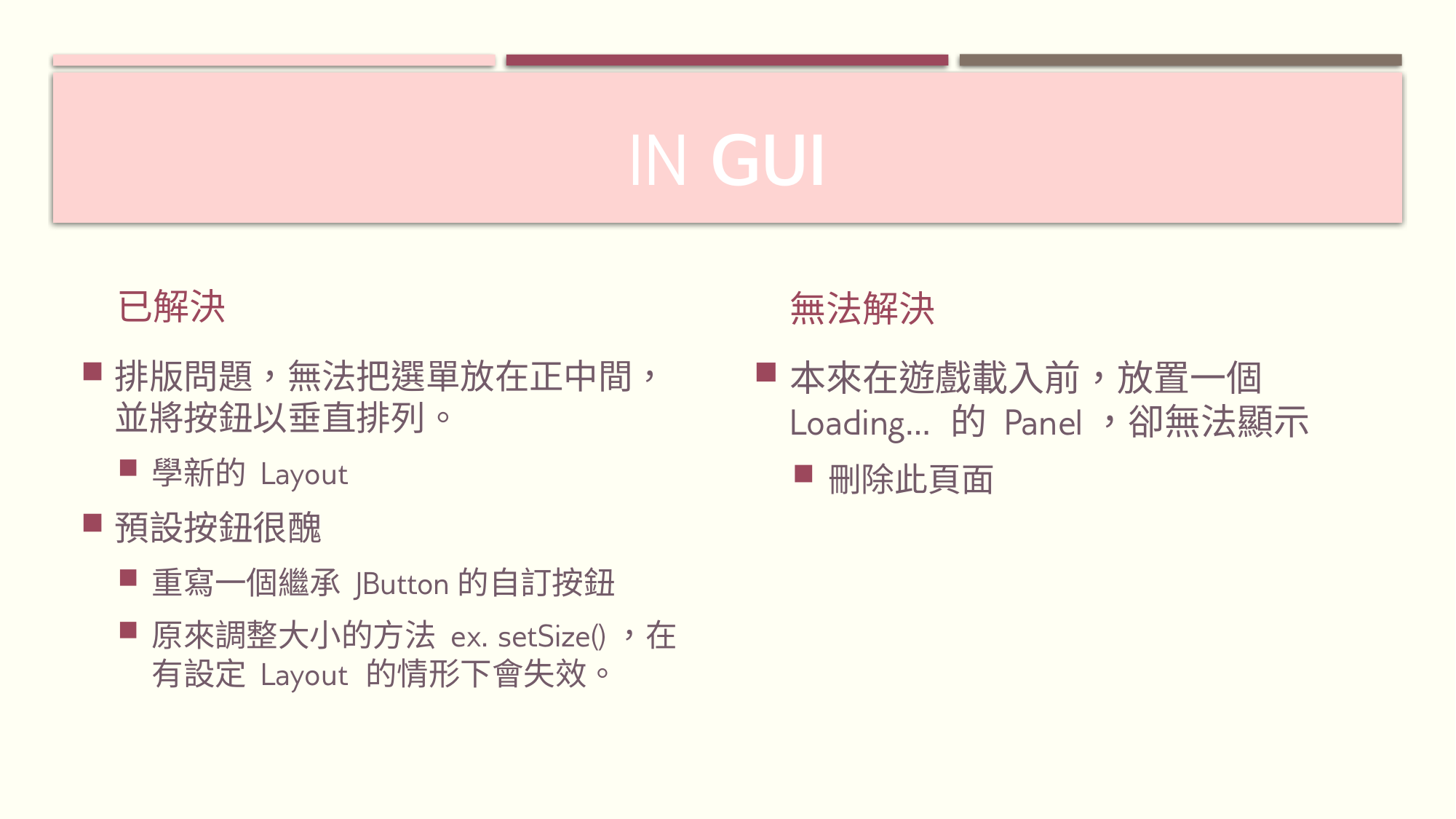

# IN GUI
已解決
無法解決
排版問題，無法把選單放在正中間，並將按鈕以垂直排列。
學新的 Layout
預設按鈕很醜
重寫一個繼承 JButton的自訂按鈕
原來調整大小的方法 ex. setSize()，在有設定 Layout 的情形下會失效。
本來在遊戲載入前，放置一個Loading… 的 Panel，卻無法顯示
刪除此頁面